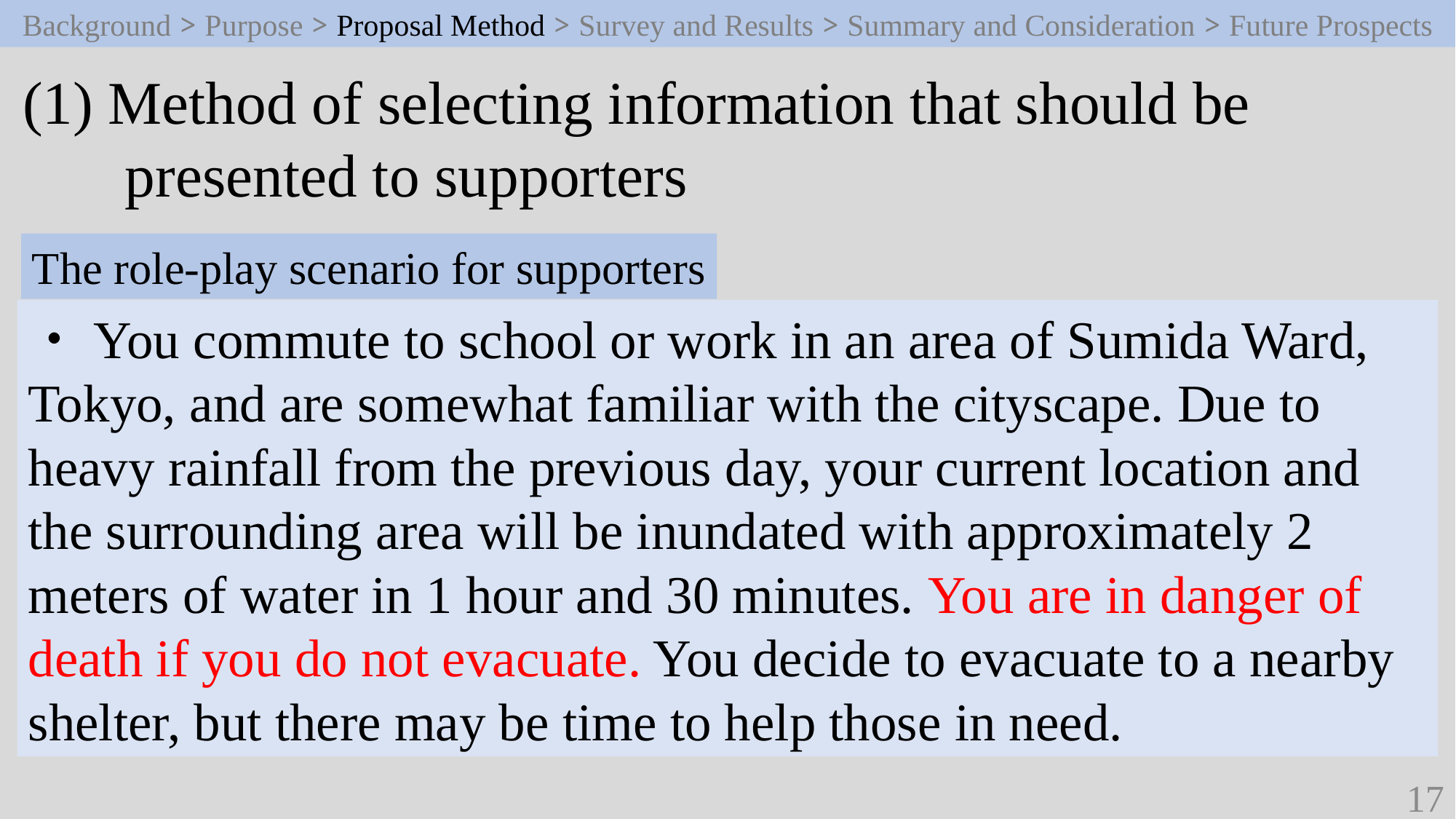

Background > Purpose > Proposal Method > Survey and Results > Summary and Consideration > Future Prospects
(1) Method of selecting information that should be
　  presented to supporters
The role-play scenario for supporters
・You commute to school or work in an area of Sumida Ward, Tokyo, and are somewhat familiar with the cityscape. Due to heavy rainfall from the previous day, your current location and the surrounding area will be inundated with approximately 2 meters of water in 1 hour and 30 minutes. You are in danger of death if you do not evacuate. You decide to evacuate to a nearby shelter, but there may be time to help those in need.
17